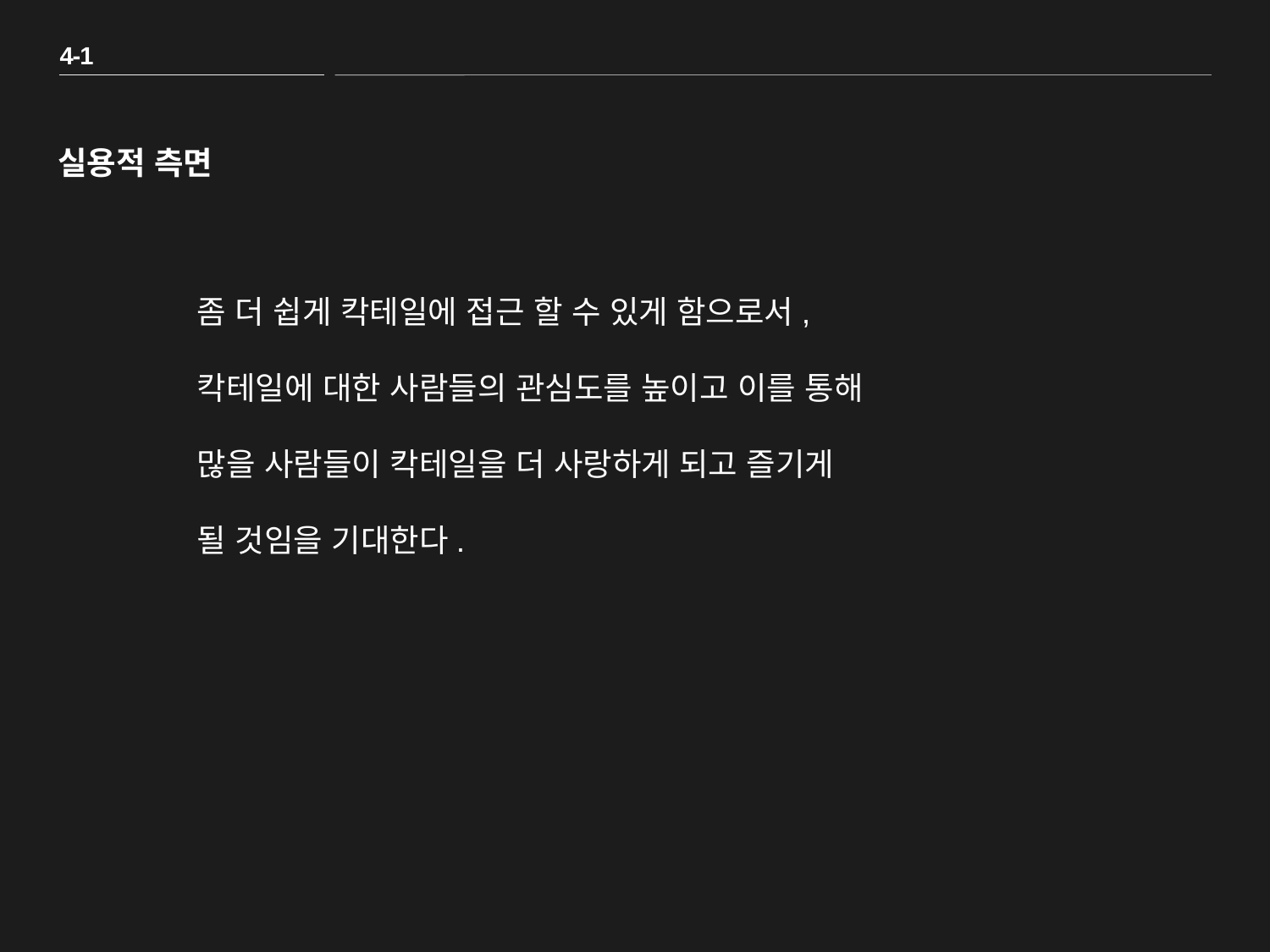

4-1
실용적 측면
좀 더 쉽게 칵테일에 접근 할 수 있게 함으로서,

칵테일에 대한 사람들의 관심도를 높이고 이를 통해

많을 사람들이 칵테일을 더 사랑하게 되고 즐기게

될 것임을 기대한다.